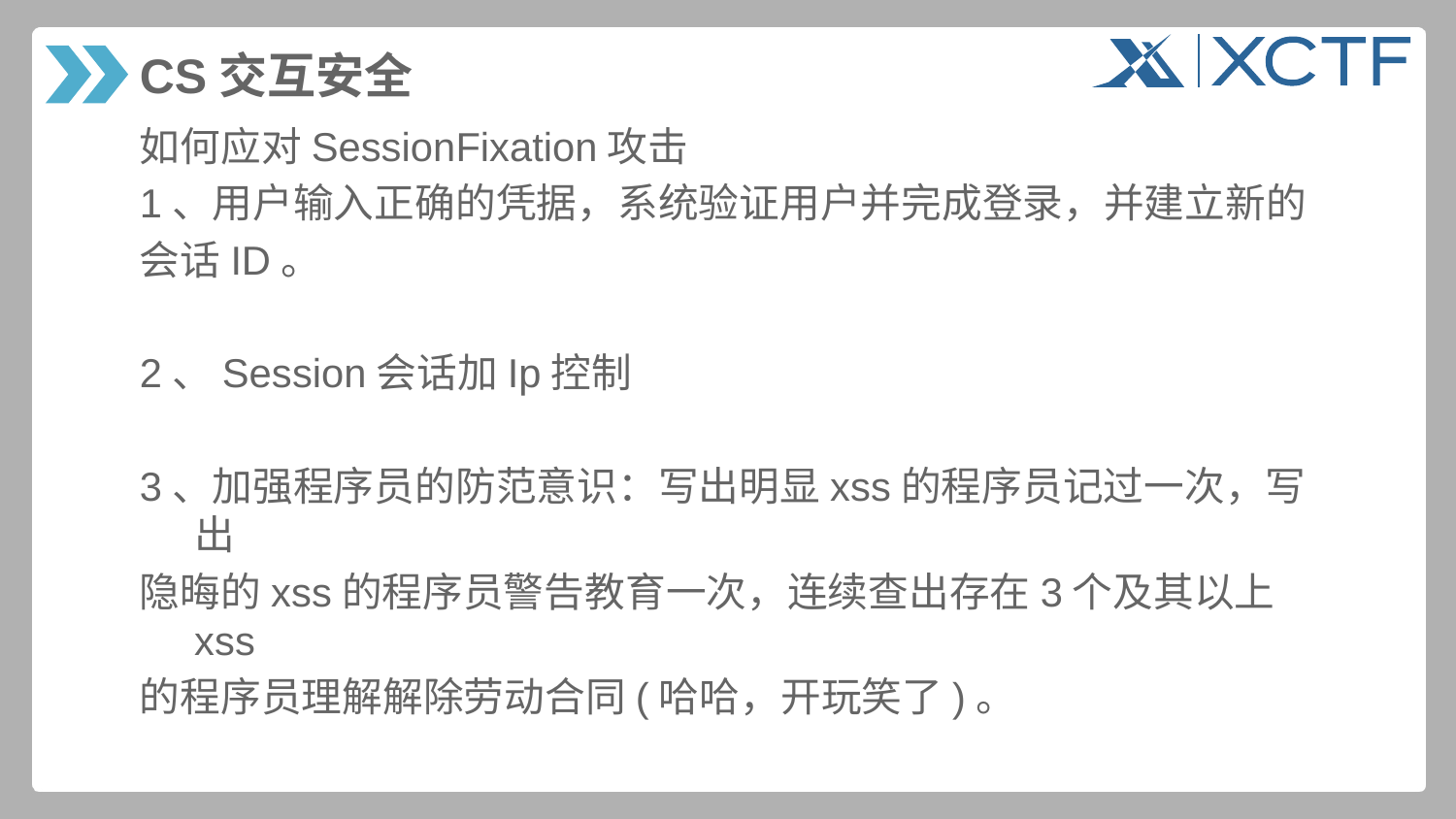

# CS交互安全
如何应对SessionFixation攻击
1、用户输入正确的凭据，系统验证用户并完成登录，并建立新的
会话ID。

2、Session会话加Ip控制

3、加强程序员的防范意识：写出明显xss的程序员记过一次，写出
隐晦的xss的程序员警告教育一次，连续查出存在3个及其以上xss
的程序员理解解除劳动合同(哈哈，开玩笑了)。